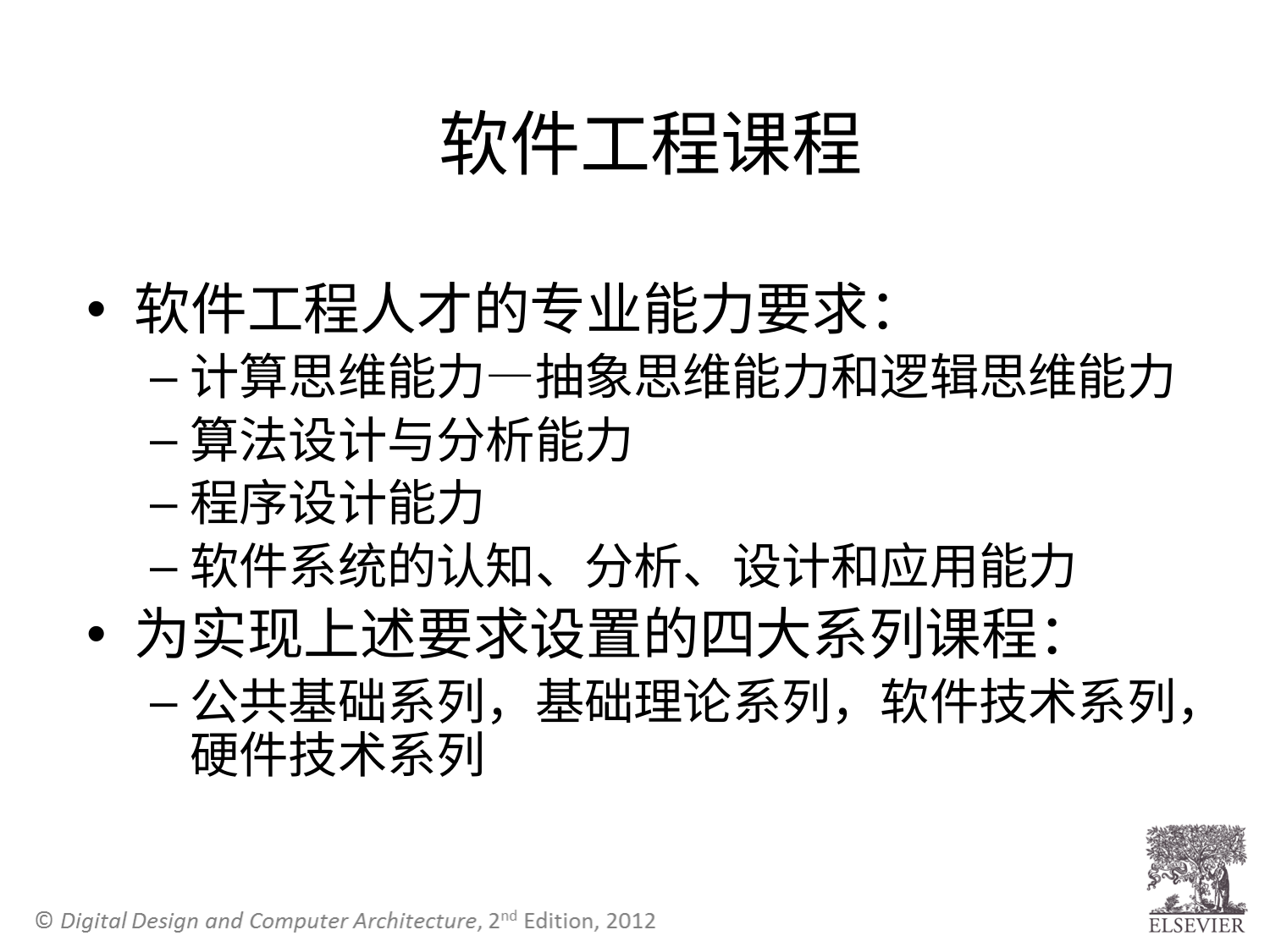

# 软件工程课程
软件工程人才的专业能力要求：
计算思维能力—抽象思维能力和逻辑思维能力
算法设计与分析能力
程序设计能力
软件系统的认知、分析、设计和应用能力
为实现上述要求设置的四大系列课程：
公共基础系列，基础理论系列，软件技术系列，硬件技术系列